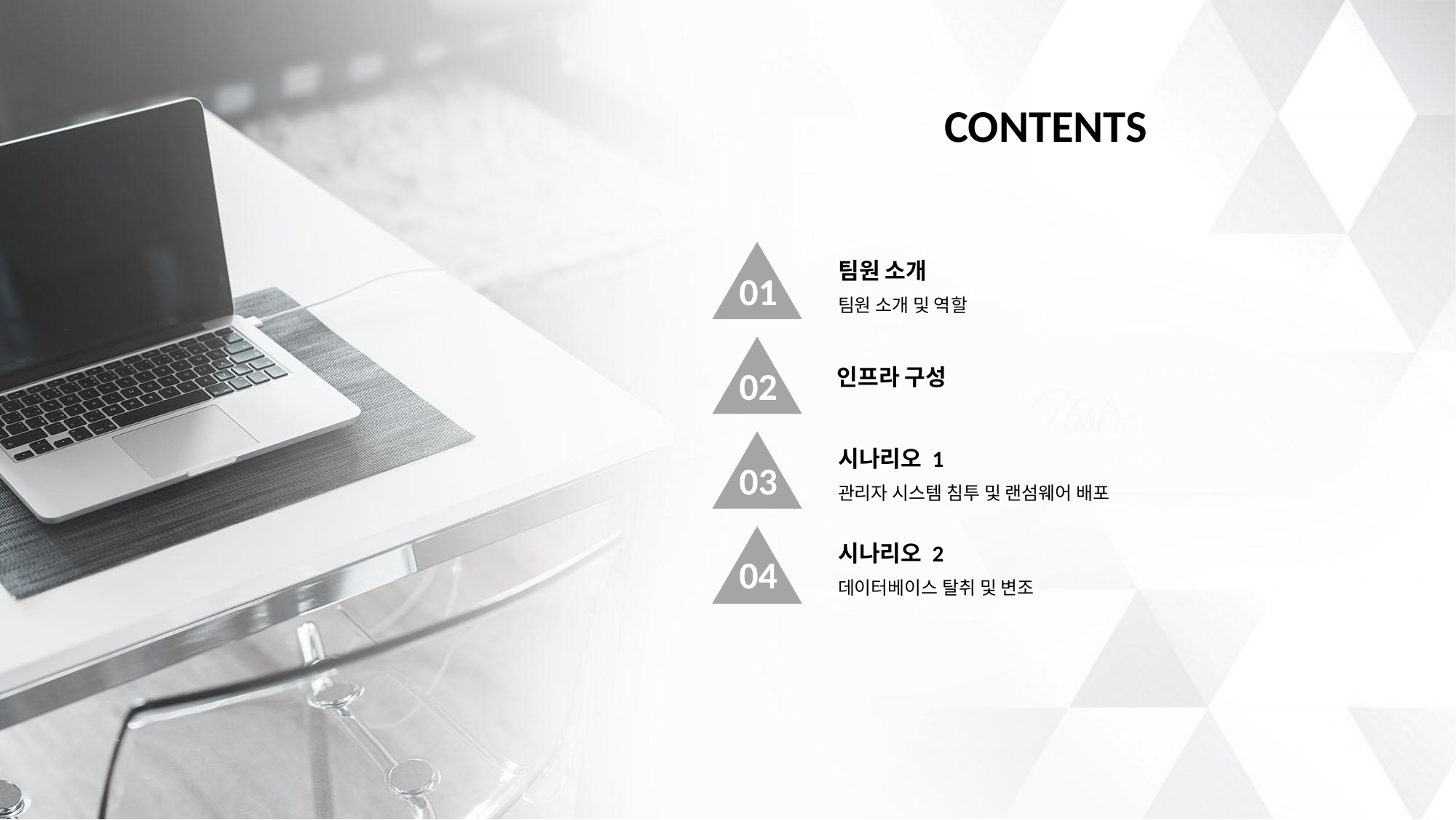

CONTENTS

팀원 소개
01
팀원 소개 및 역할

02
인프라 구성

시나리오 1
03
관리자 시스템 침투 및 랜섬웨어 배포

시나리오 2
04
데이터베이스 탈취 및 변조